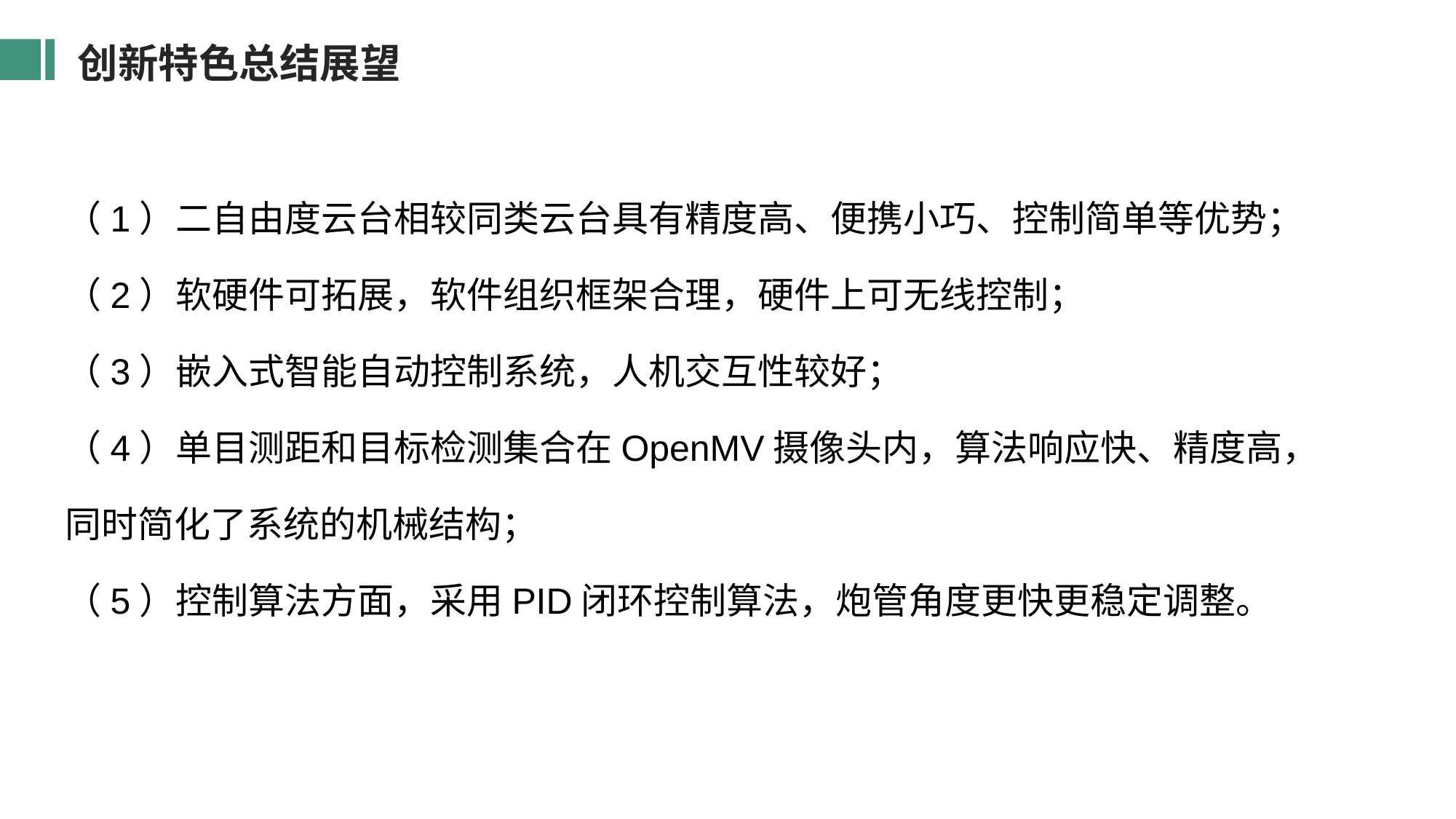

创新特色总结展望

（1）二自由度云台相较同类云台具有精度高、便携小巧、控制简单等优势；
（2）软硬件可拓展，软件组织框架合理，硬件上可无线控制；
（3）嵌入式智能自动控制系统，人机交互性较好；
（4）单目测距和目标检测集合在OpenMV摄像头内，算法响应快、精度高，同时简化了系统的机械结构；
（5）控制算法方面，采用PID闭环控制算法，炮管角度更快更稳定调整。